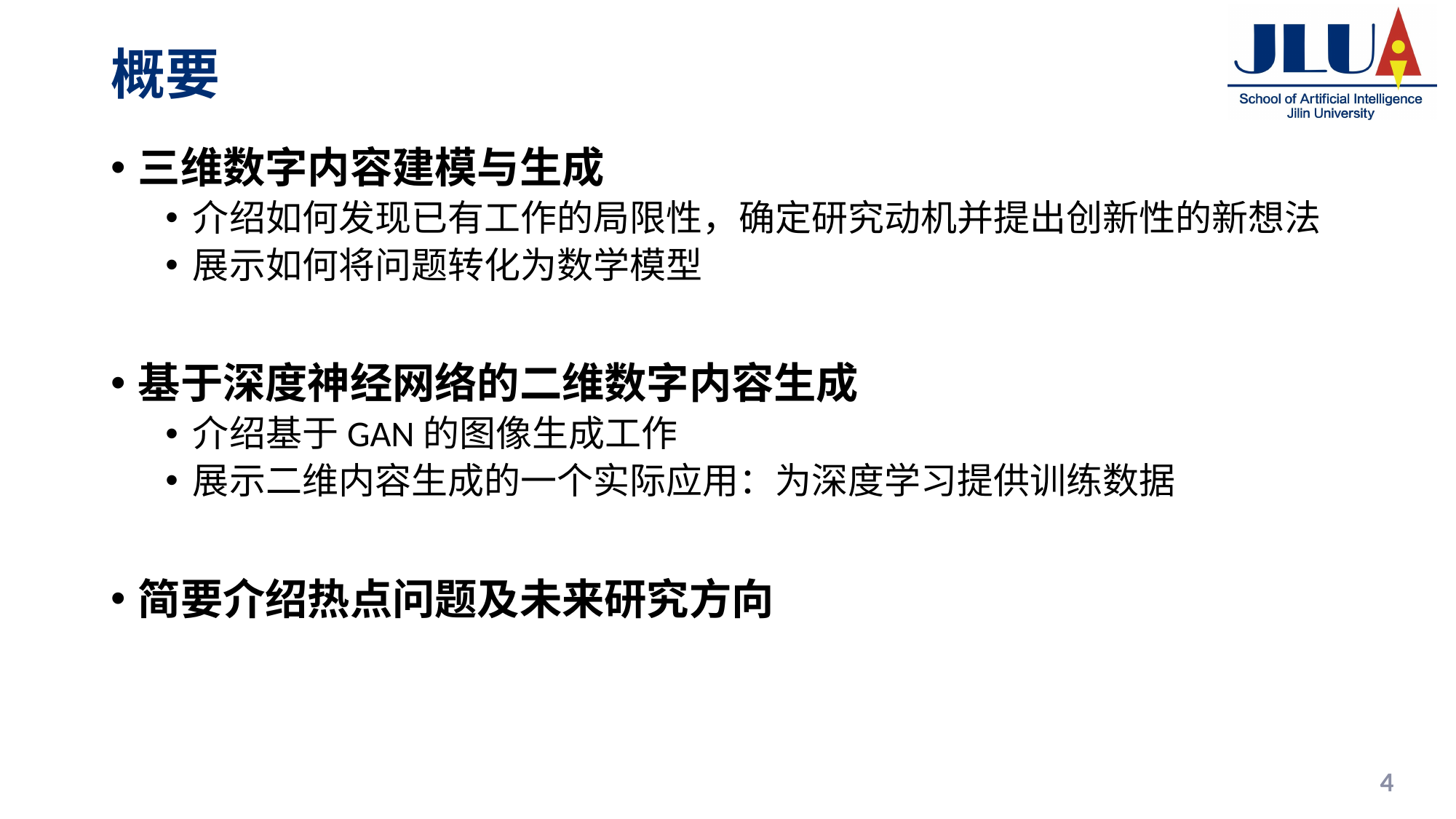

# 概要
三维数字内容建模与生成
介绍如何发现已有工作的局限性，确定研究动机并提出创新性的新想法
展示如何将问题转化为数学模型

基于深度神经网络的二维数字内容生成
介绍基于GAN的图像生成工作
展示二维内容生成的一个实际应用：为深度学习提供训练数据

简要介绍热点问题及未来研究方向

4